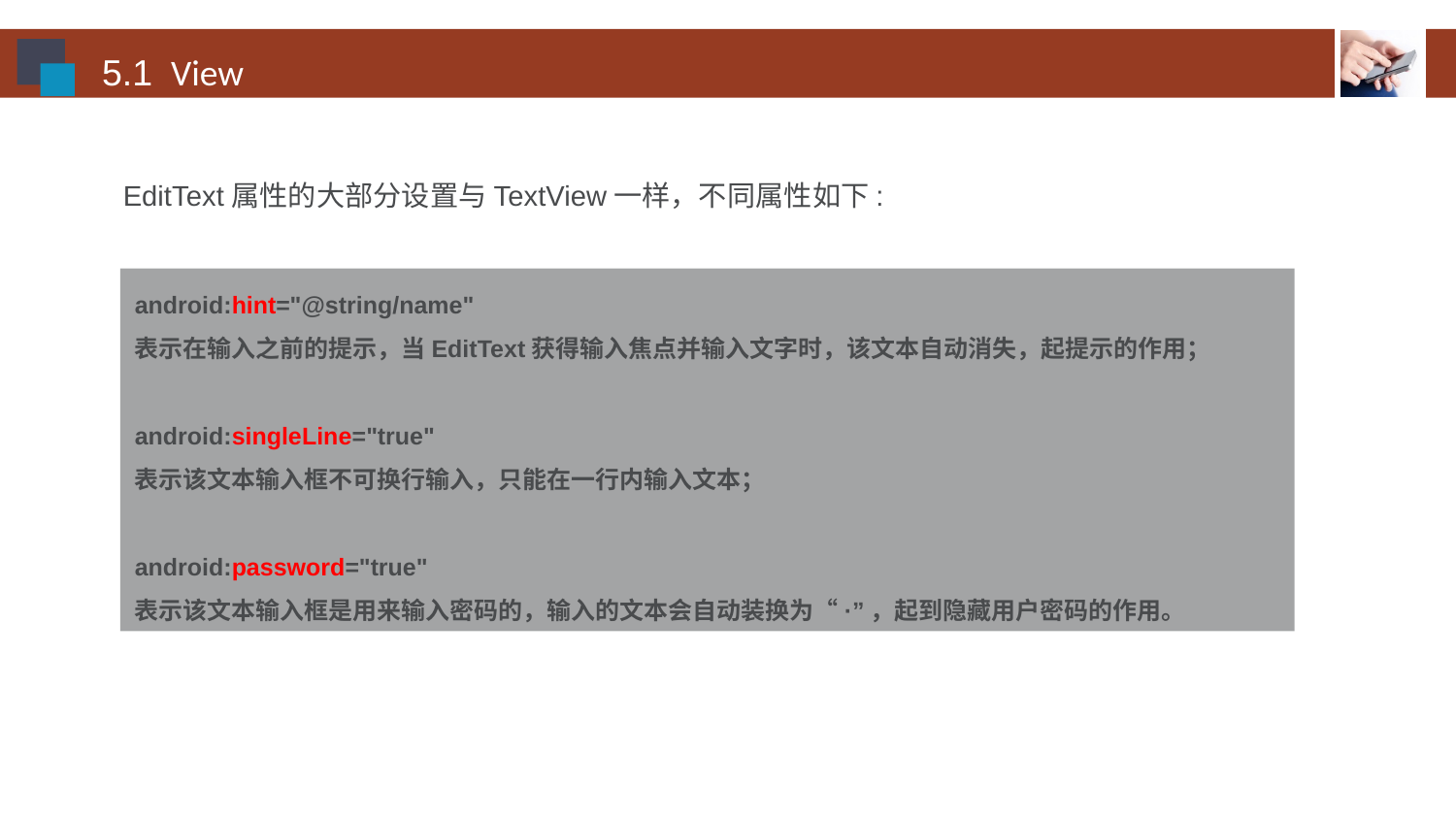

5.1  View
EditText属性的大部分设置与TextView一样，不同属性如下:

android:hint="@string/name"
表示在输入之前的提示，当EditText获得输入焦点并输入文字时，该文本自动消失，起提示的作用；

android:singleLine="true"
表示该文本输入框不可换行输入，只能在一行内输入文本；

android:password="true"
表示该文本输入框是用来输入密码的，输入的文本会自动装换为“·”，起到隐藏用户密码的作用。